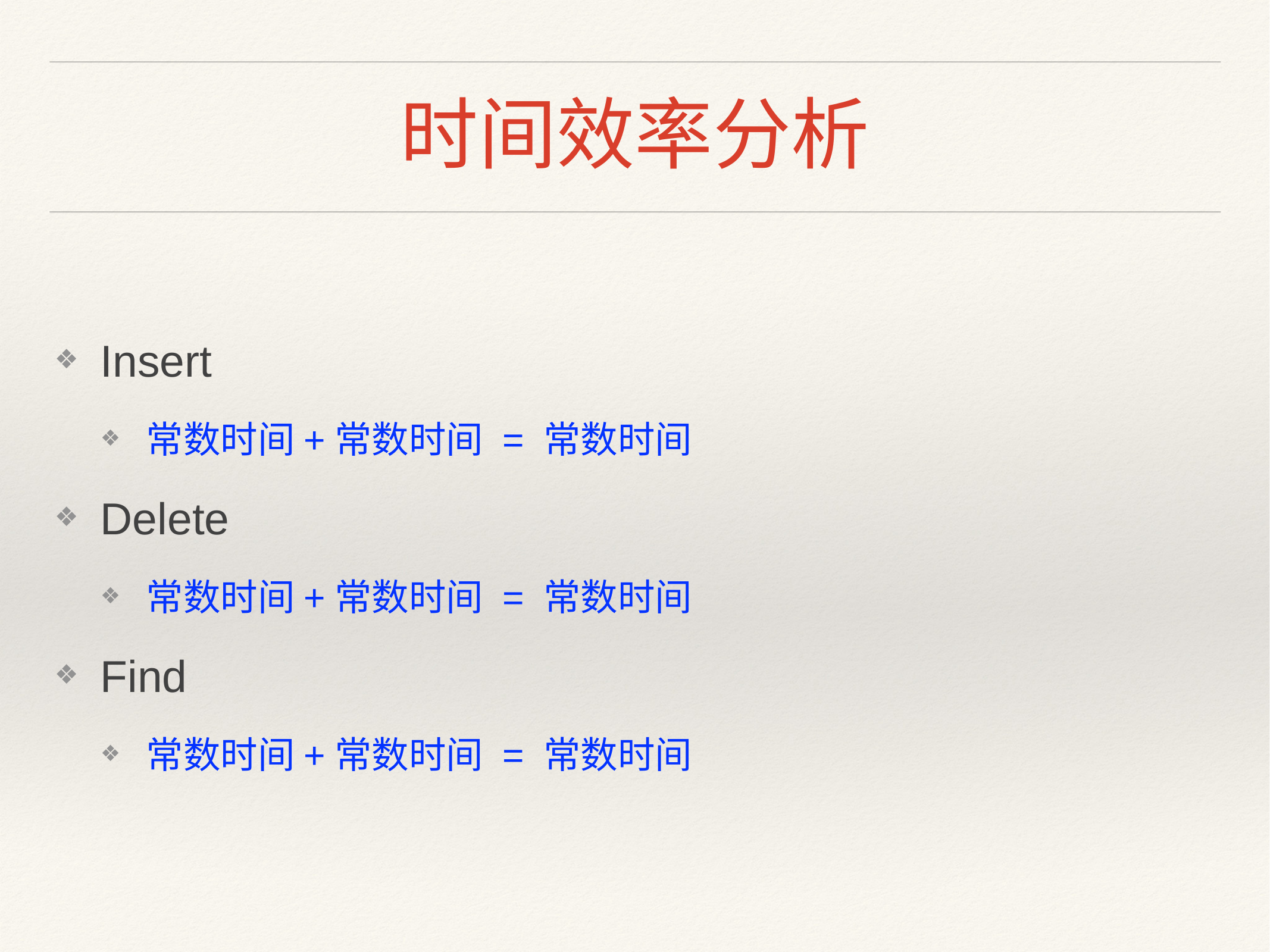

# 时间效率分析
Insert
常数时间+常数时间 = 常数时间
Delete
常数时间+常数时间 = 常数时间
Find
常数时间+常数时间 = 常数时间